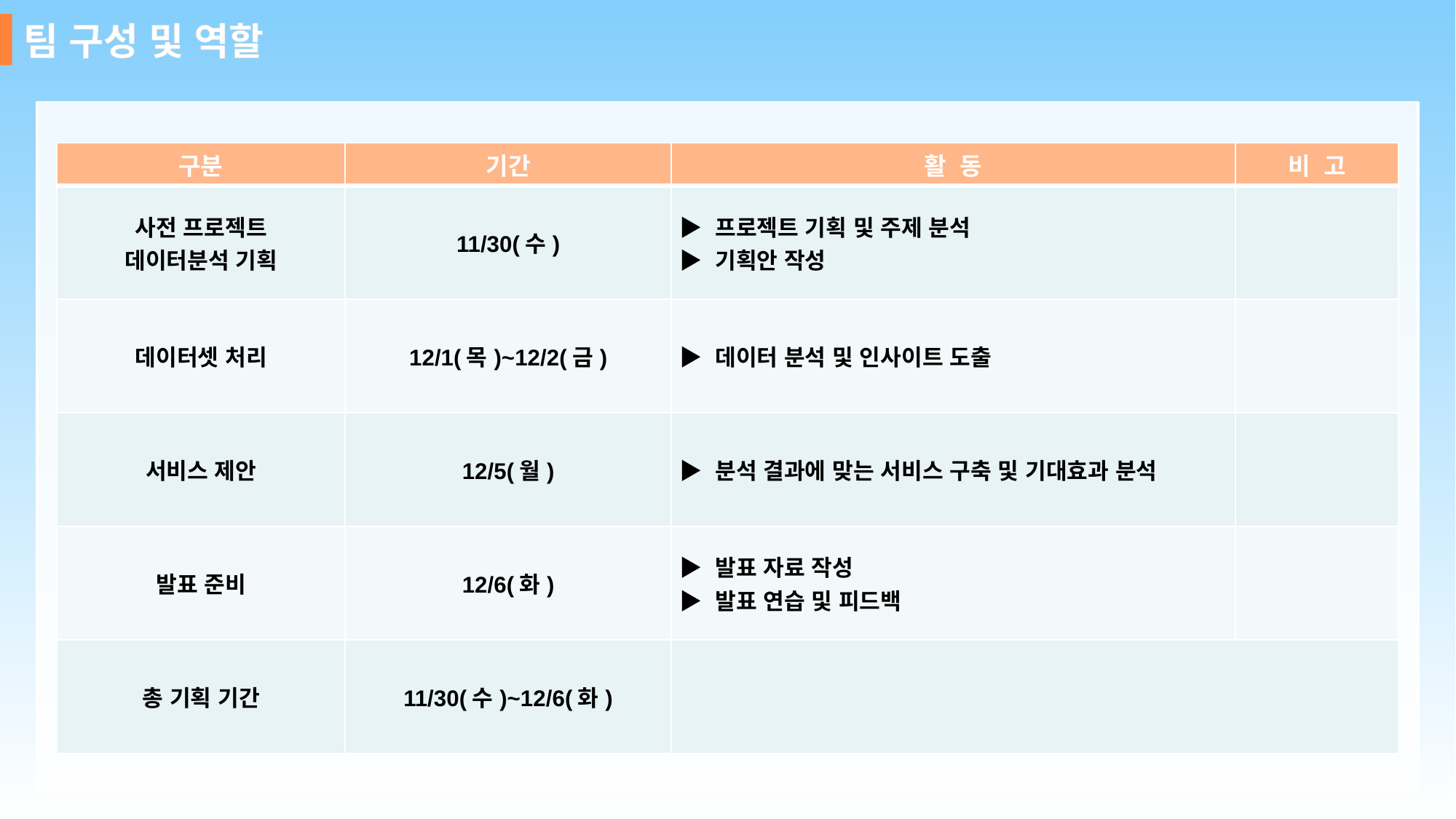

팀 구성 및 역할

| 구분 | 기간 | 활 동 | 비 고 |
| --- | --- | --- | --- |
| 사전 프로젝트 데이터분석 기획 | 11/30(수) | ▶ 프로젝트 기획 및 주제 분석 ▶ 기획안 작성 |  |
| 데이터셋 처리 | 12/1(목)~12/2(금) | ▶ 데이터 분석 및 인사이트 도출 |  |
| 서비스 제안 | 12/5(월) | ▶ 분석 결과에 맞는 서비스 구축 및 기대효과 분석 |  |
| 발표 준비 | 12/6(화) | ▶ 발표 자료 작성 ▶ 발표 연습 및 피드백 |  |
| 총 기획 기간 | 11/30(수)~12/6(화) |  |  |